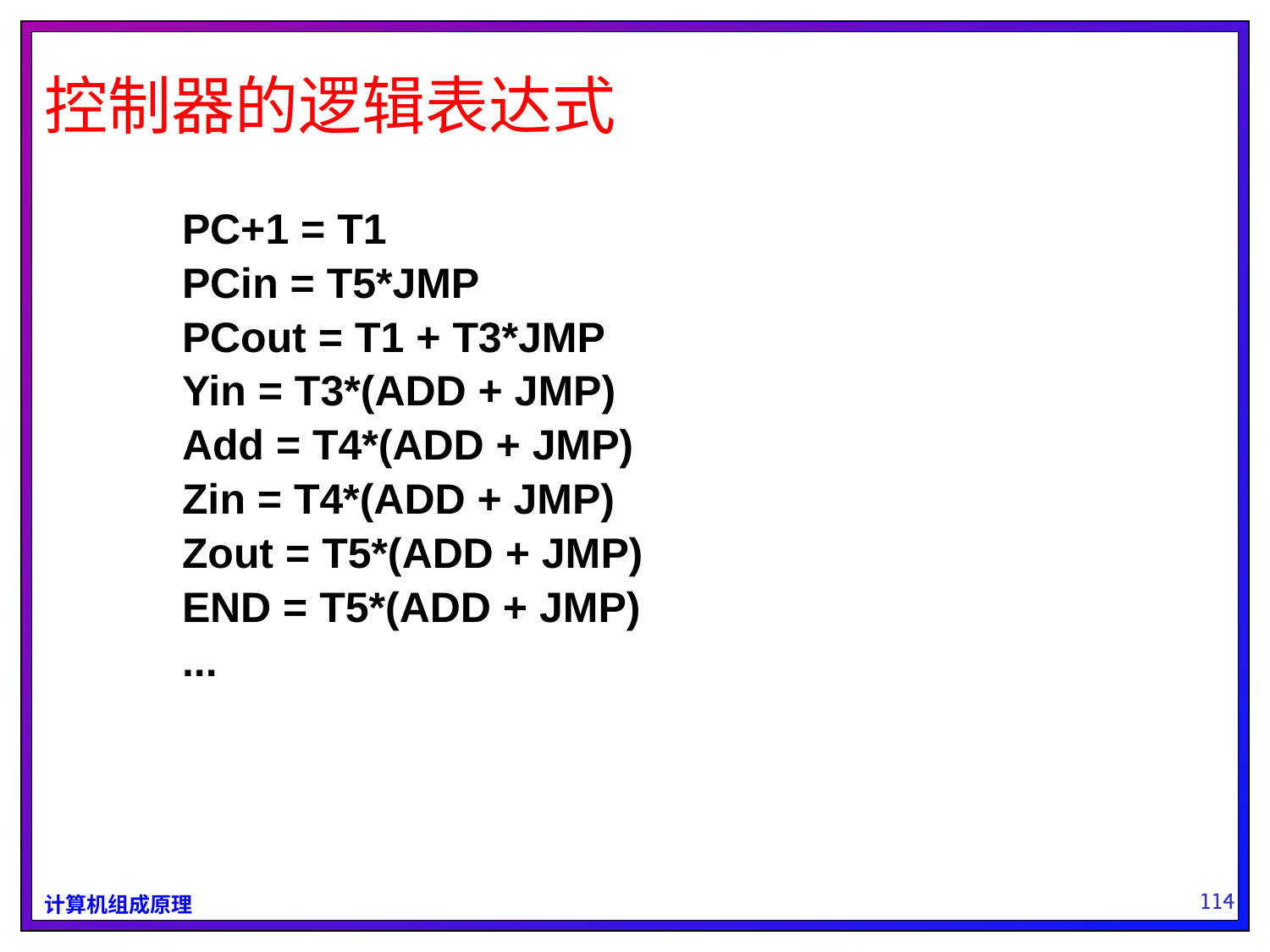

# 控制器的逻辑表达式
PC+1 = T1
PCin = T5*JMP
PCout = T1 + T3*JMP
Yin = T3*(ADD + JMP)
Add = T4*(ADD + JMP)
Zin = T4*(ADD + JMP)
Zout = T5*(ADD + JMP)
END = T5*(ADD + JMP)
...